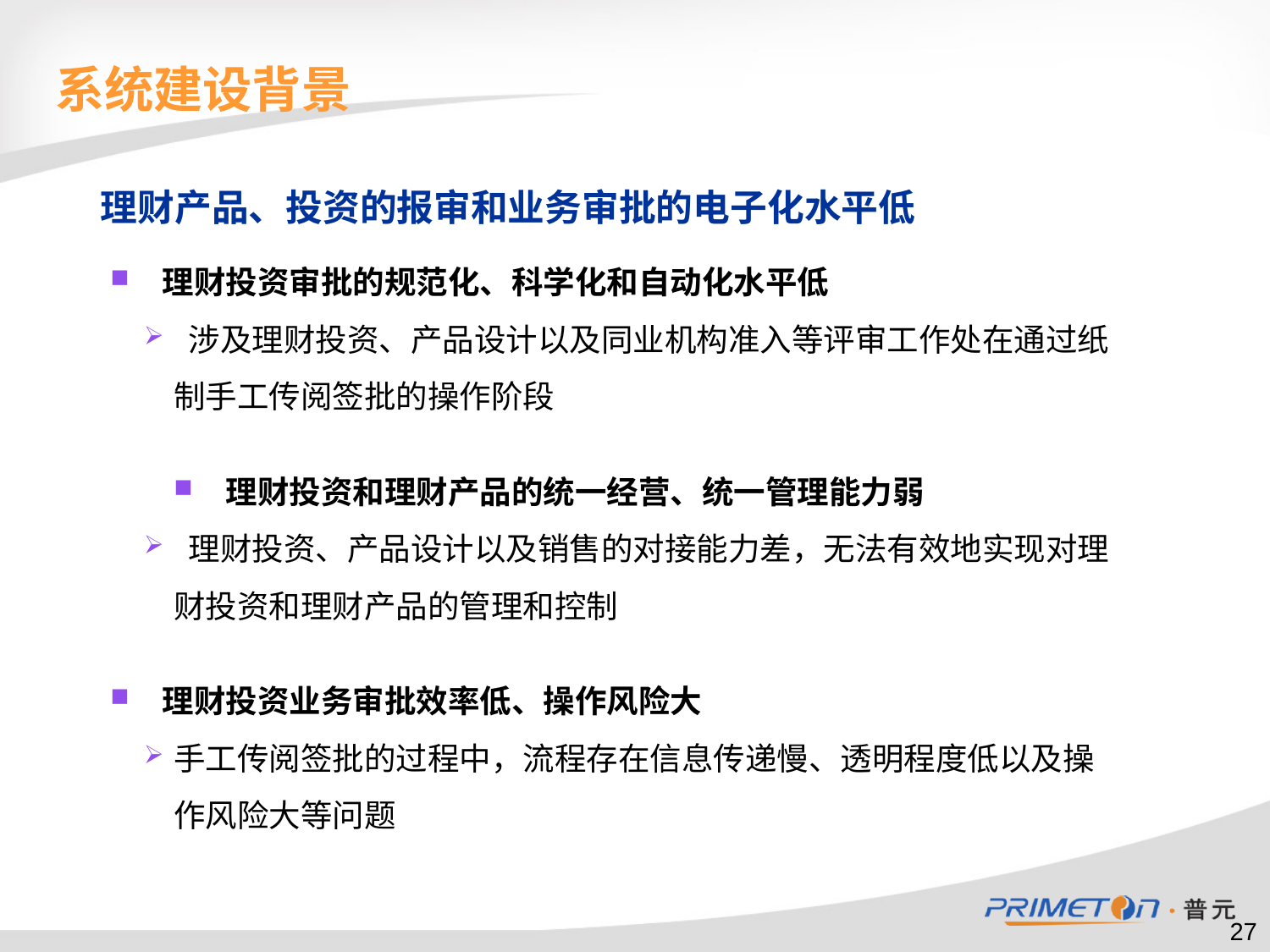

# 系统建设背景
理财产品、投资的报审和业务审批的电子化水平低
  理财投资审批的规范化、科学化和自动化水平低
 涉及理财投资、产品设计以及同业机构准入等评审工作处在通过纸制手工传阅签批的操作阶段

  理财投资和理财产品的统一经营、统一管理能力弱
 理财投资、产品设计以及销售的对接能力差，无法有效地实现对理财投资和理财产品的管理和控制

  理财投资业务审批效率低、操作风险大
手工传阅签批的过程中，流程存在信息传递慢、透明程度低以及操作风险大等问题

27